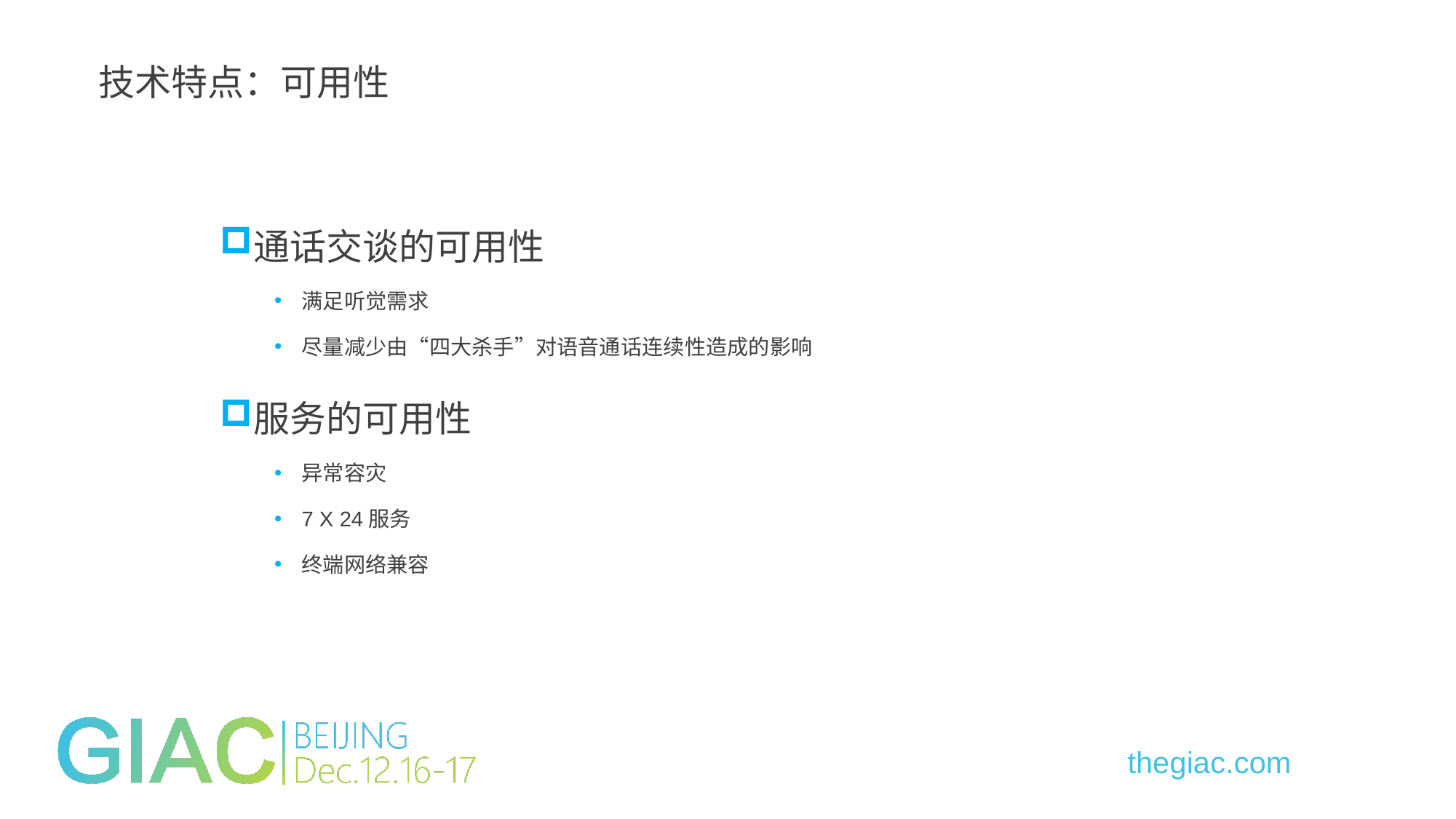

技术特点：可用性
通话交谈的可用性
满足听觉需求
尽量减少由“四大杀手”对语音通话连续性造成的影响
服务的可用性
异常容灾
7 X 24服务
终端网络兼容